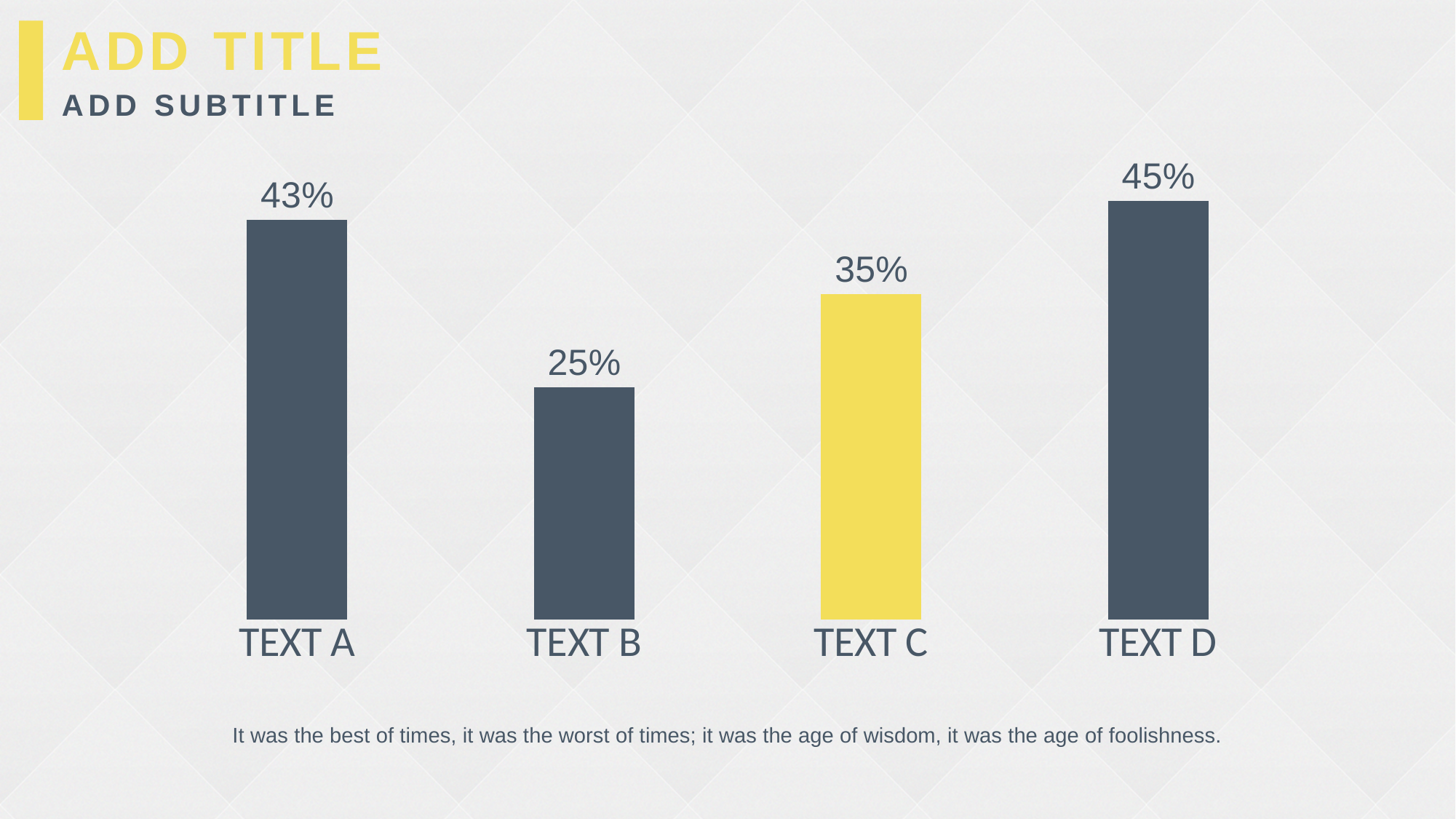

ADD TITLE

ADD SUBTITLE

### Chart

| Category | 系列 1 |
|---|---|
| TEXT A | 4.3 |
| TEXT B | 2.5 |
| TEXT C | 3.5 |
| TEXT D | 4.5 |
It was the best of times, it was the worst of times; it was the age of wisdom, it was the age of foolishness.